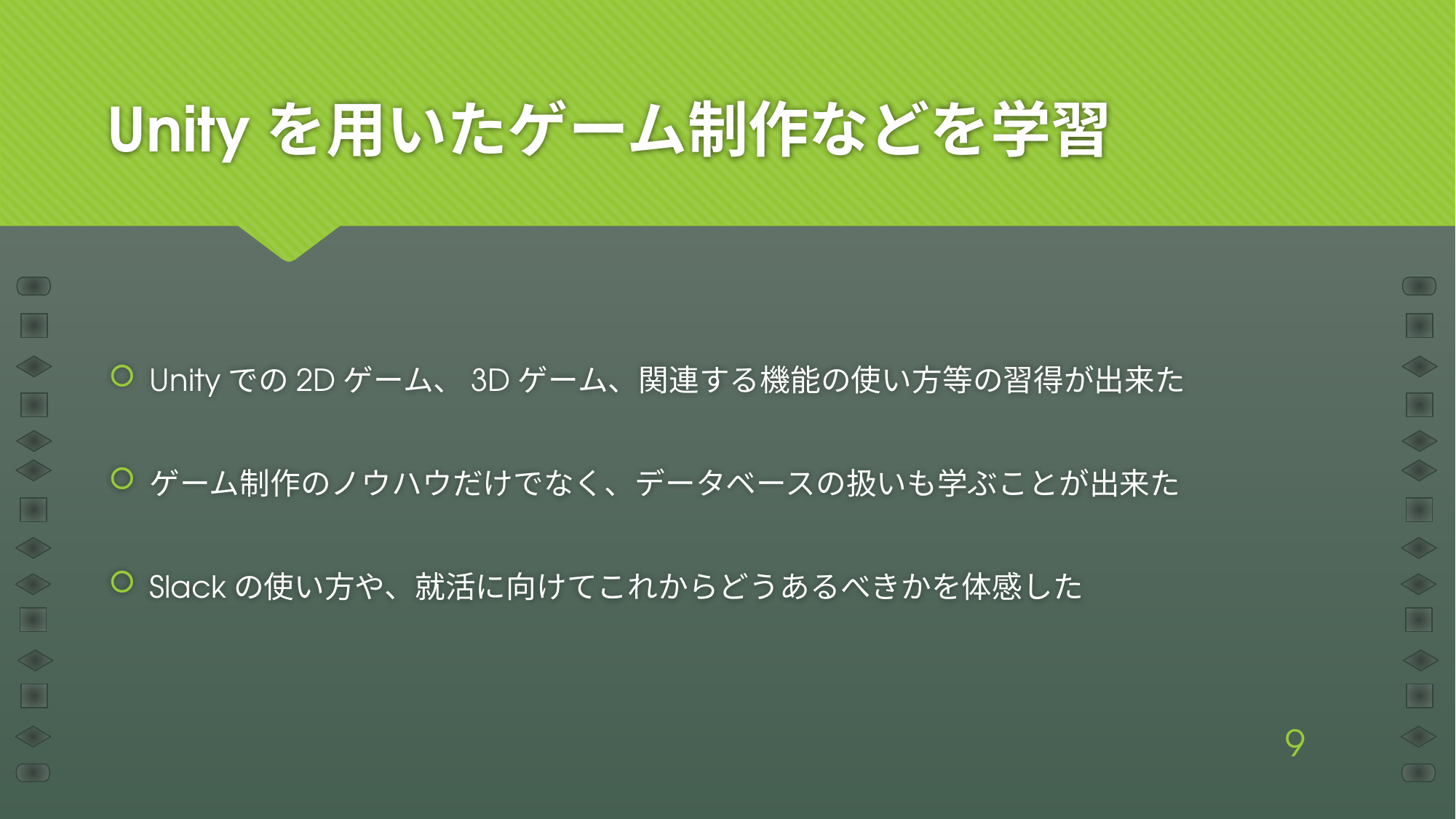

# Unityを用いたゲーム制作などを学習
Unityでの2Dゲーム、3Dゲーム、関連する機能の使い方等の習得が出来た

ゲーム制作のノウハウだけでなく、データベースの扱いも学ぶことが出来た

Slackの使い方や、就活に向けてこれからどうあるべきかを体感した
9